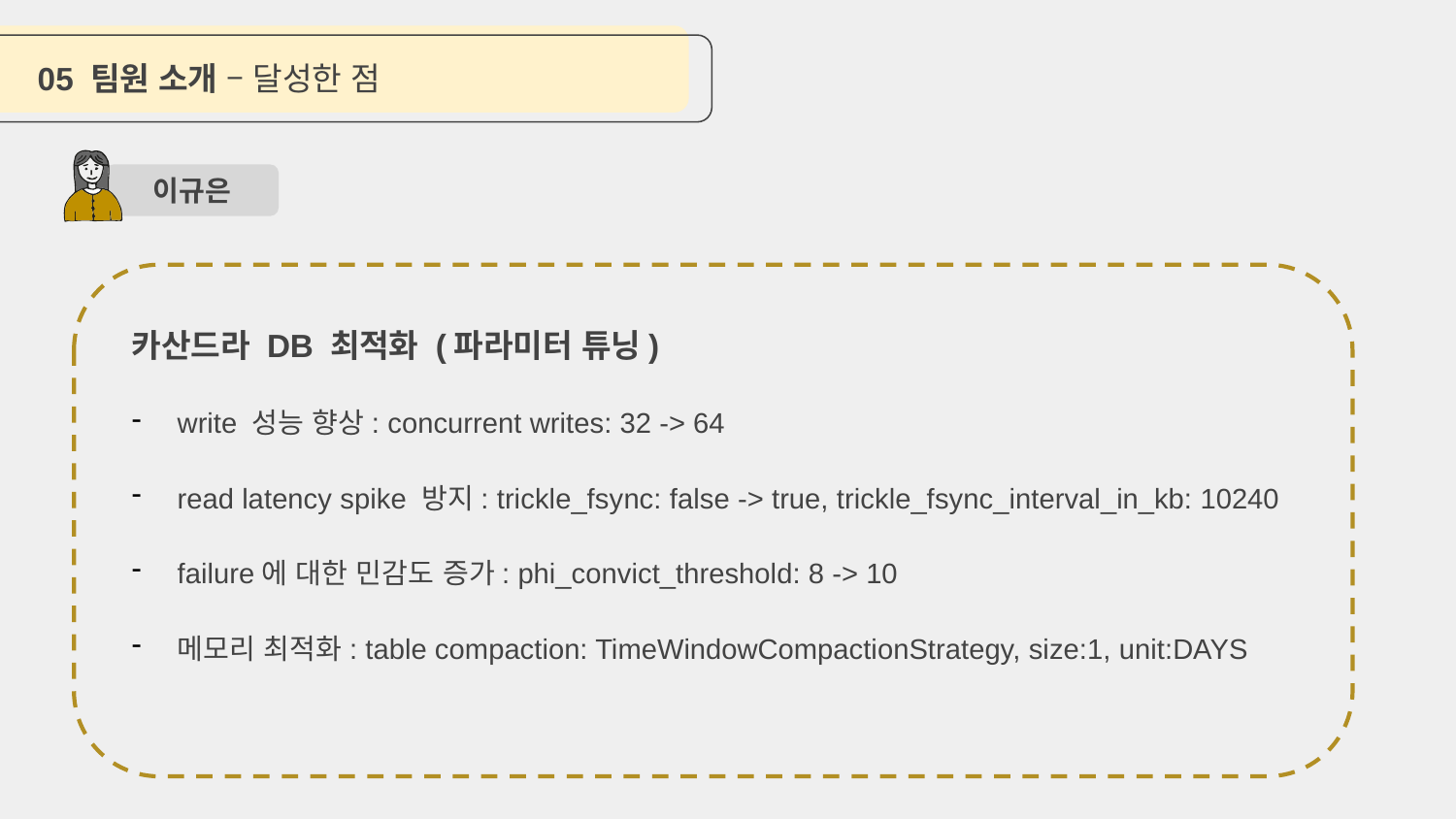

05 팀원 소개 – 달성한 점

이규은

카산드라 DB 최적화 (파라미터 튜닝)
write 성능 향상: concurrent writes: 32 -> 64
read latency spike 방지: trickle_fsync: false -> true, trickle_fsync_interval_in_kb: 10240
failure에 대한 민감도 증가: phi_convict_threshold: 8 -> 10
메모리 최적화: table compaction: TimeWindowCompactionStrategy, size:1, unit:DAYS